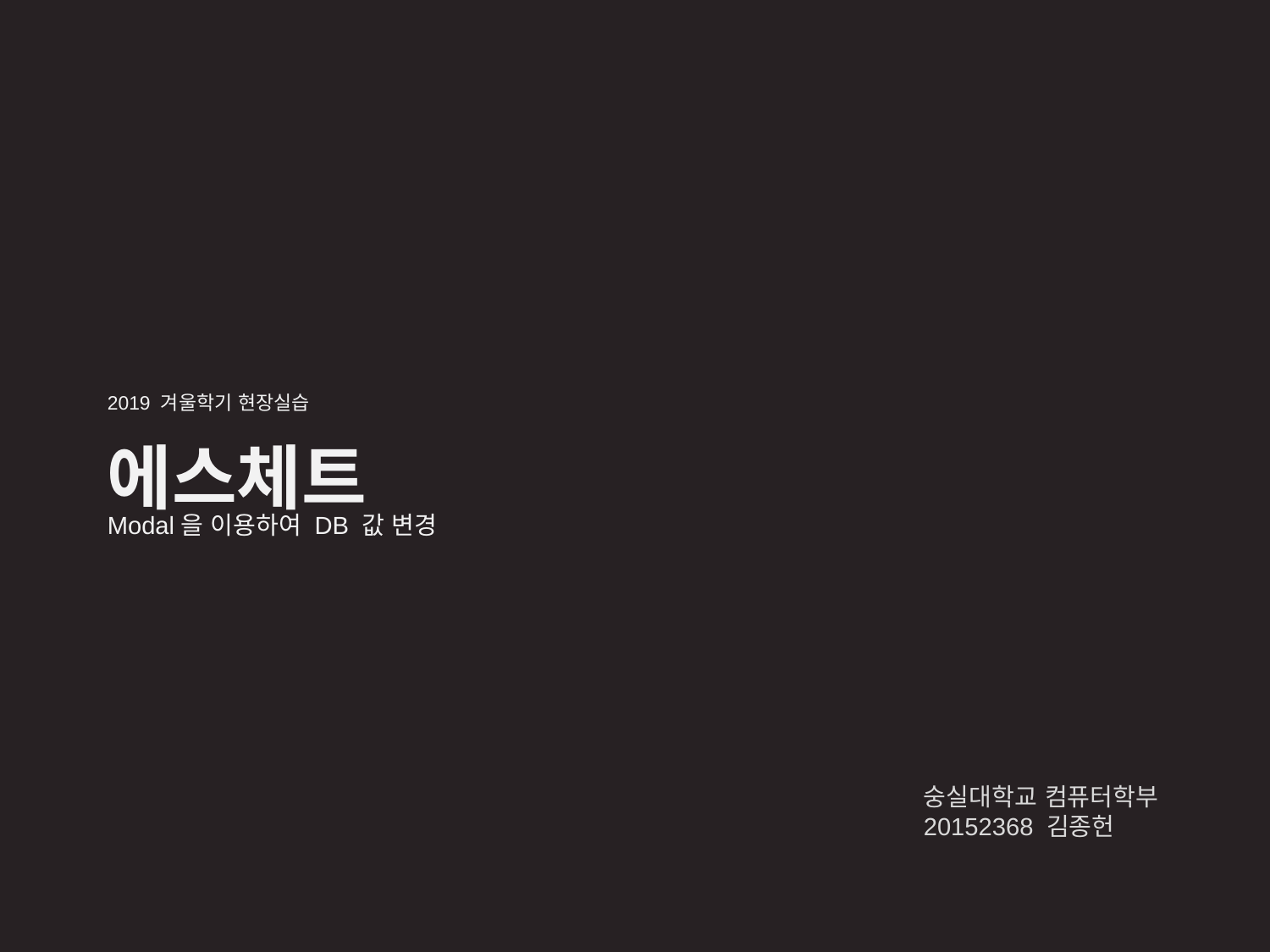

2019 겨울학기 현장실습
에스체트
Modal을 이용하여 DB 값 변경
숭실대학교 컴퓨터학부
20152368 김종헌